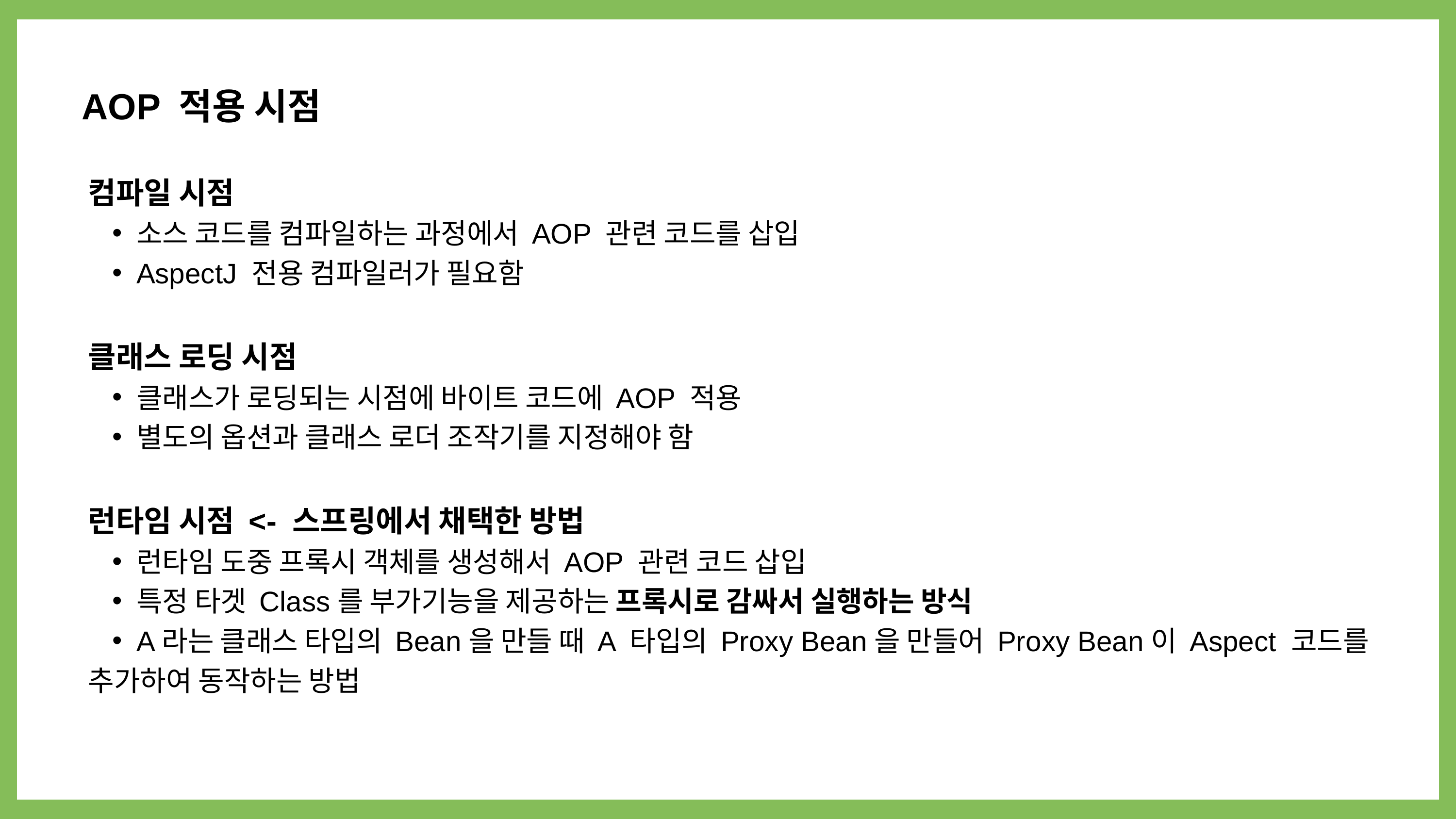

AOP 적용 시점
컴파일 시점
소스 코드를 컴파일하는 과정에서 AOP 관련 코드를 삽입
AspectJ 전용 컴파일러가 필요함

클래스 로딩 시점
클래스가 로딩되는 시점에 바이트 코드에 AOP 적용
별도의 옵션과 클래스 로더 조작기를 지정해야 함

런타임 시점 <- 스프링에서 채택한 방법
런타임 도중 프록시 객체를 생성해서 AOP 관련 코드 삽입
특정 타겟 Class를 부가기능을 제공하는 프록시로 감싸서 실행하는 방식
A라는 클래스 타입의 Bean을 만들 때 A 타입의 Proxy Bean을 만들어 Proxy Bean이 Aspect 코드를
추가하여 동작하는 방법